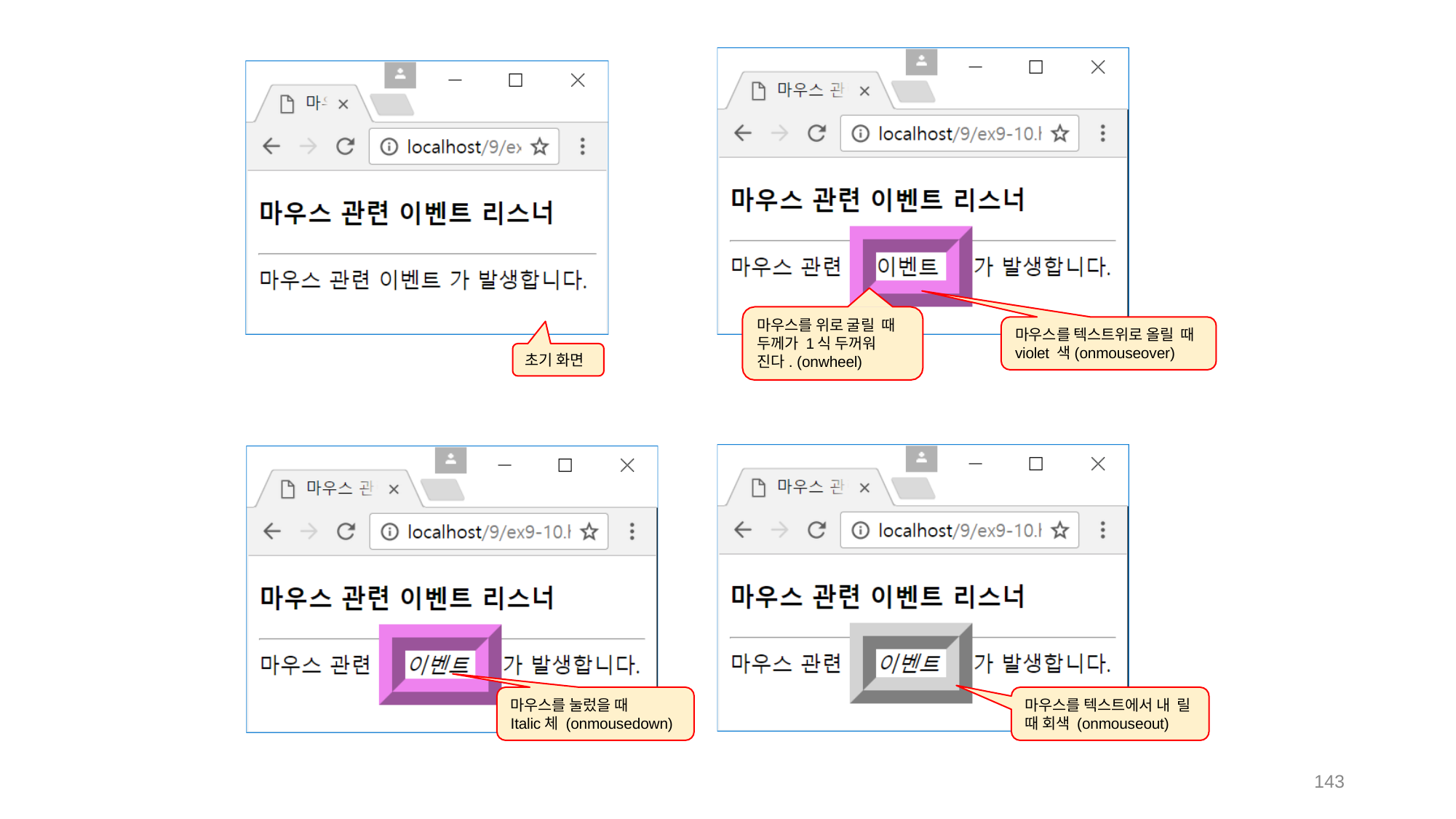

마우스를 위로 굴릴  때 두께가 1식 두꺼워  진다. (onwheel)

마우스를 텍스트위로 올릴  때 violet 색(onmouseover)
초기 화면

마우스를 눌렀을 때
Italic체 (onmousedown)
마우스를 텍스트에서 내  릴 때 회색 (onmouseout)
143